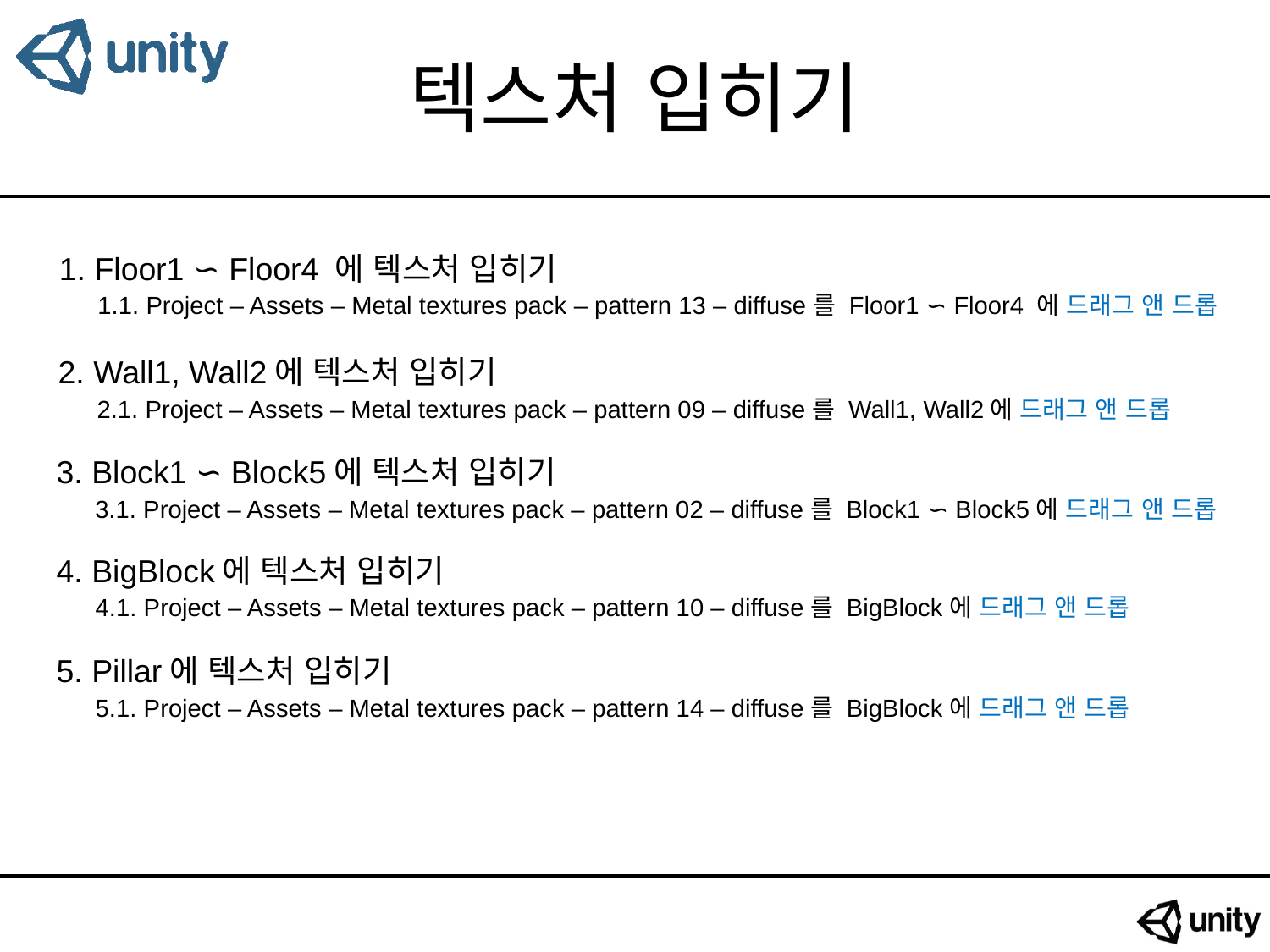

# 텍스처 입히기
1. Floor1 ∽ Floor4 에 텍스처 입히기
1.1. Project – Assets – Metal textures pack – pattern 13 – diffuse를 Floor1 ∽ Floor4 에 드래그 앤 드롭
2. Wall1, Wall2에 텍스처 입히기
2.1. Project – Assets – Metal textures pack – pattern 09 – diffuse를 Wall1, Wall2에 드래그 앤 드롭
3. Block1 ∽ Block5에 텍스처 입히기
3.1. Project – Assets – Metal textures pack – pattern 02 – diffuse를 Block1 ∽ Block5에 드래그 앤 드롭
4. BigBlock에 텍스처 입히기
4.1. Project – Assets – Metal textures pack – pattern 10 – diffuse를 BigBlock에 드래그 앤 드롭
5. Pillar에 텍스처 입히기
5.1. Project – Assets – Metal textures pack – pattern 14 – diffuse를 BigBlock에 드래그 앤 드롭